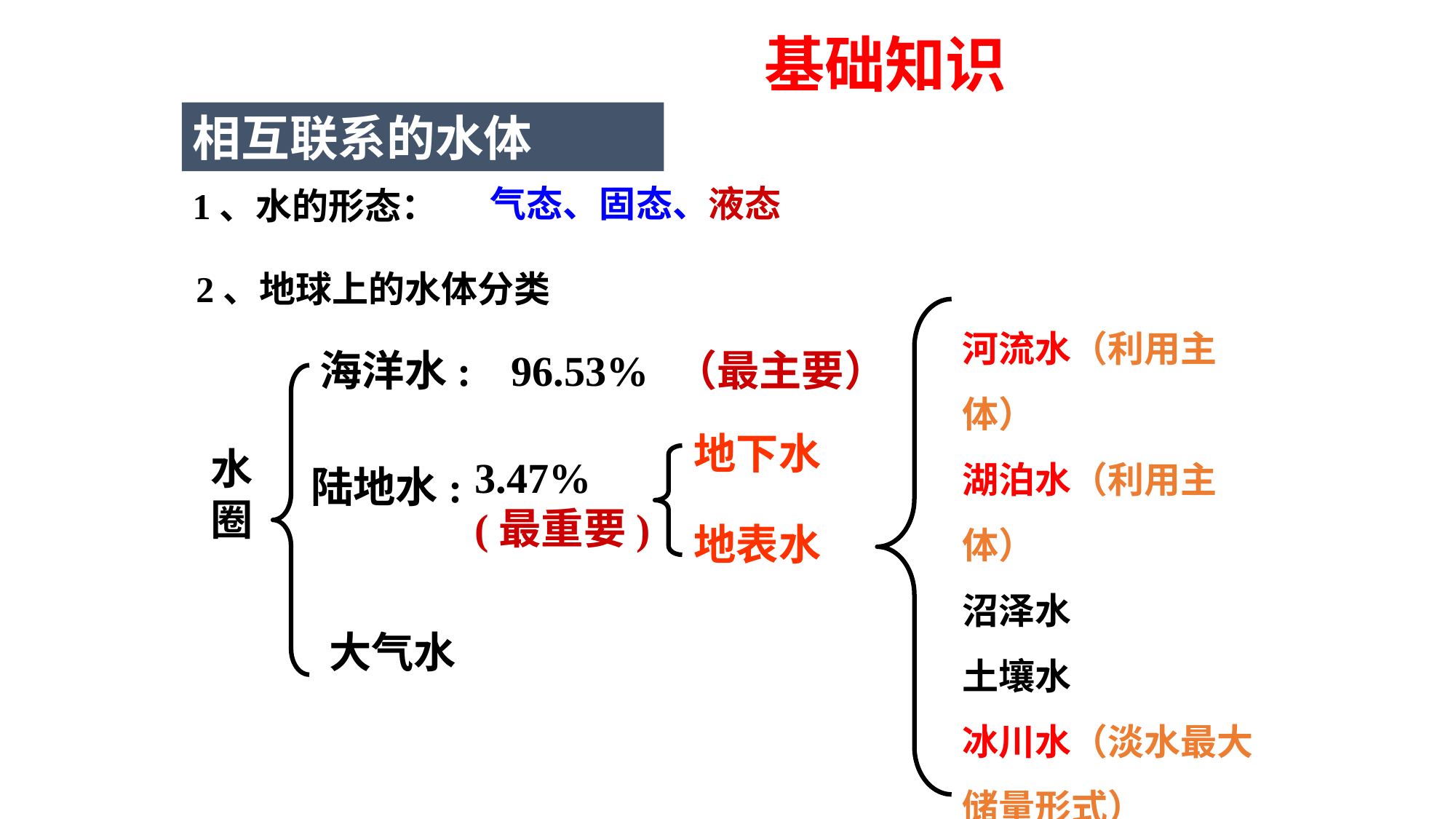

# 基础知识
相互联系的水体
气态、固态、液态
1、水的形态：
2、地球上的水体分类
河流水（利用主体）
湖泊水（利用主体）
沼泽水
土壤水
冰川水（淡水最大储量形式）
生物水

海洋水:
96.53%
（最主要）

地下水
水
圈

3.47%
(最重要)
陆地水:
地表水
大气水